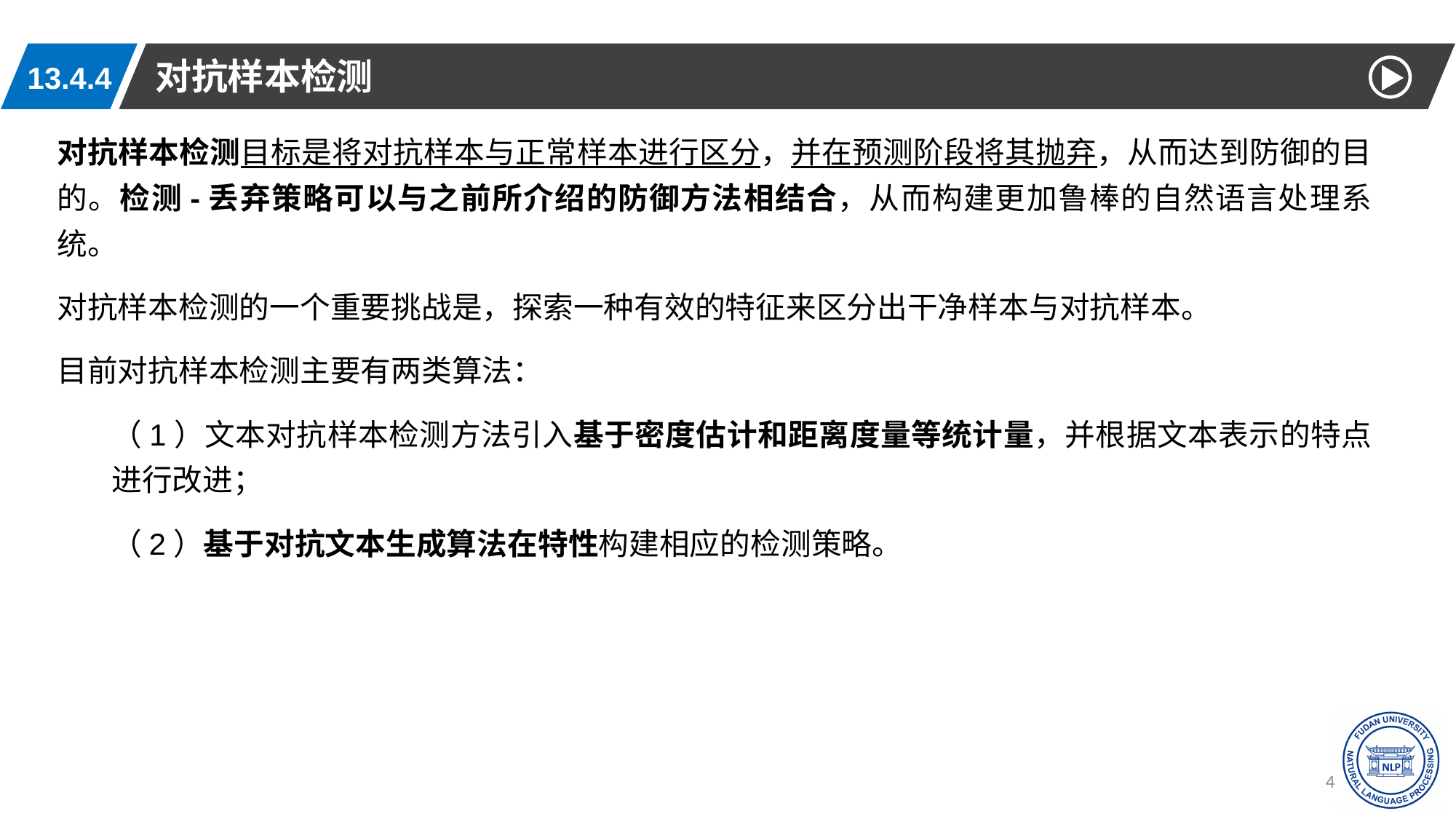

对抗样本检测
13.4.4

对抗样本检测目标是将对抗样本与正常样本进行区分，并在预测阶段将其抛弃，从而达到防御的目的。检测-丢弃策略可以与之前所介绍的防御方法相结合，从而构建更加鲁棒的自然语言处理系统。
对抗样本检测的一个重要挑战是，探索一种有效的特征来区分出干净样本与对抗样本。
目前对抗样本检测主要有两类算法：
（1）文本对抗样本检测方法引入基于密度估计和距离度量等统计量，并根据文本表示的特点进行改进；
（2）基于对抗文本生成算法在特性构建相应的检测策略。
49